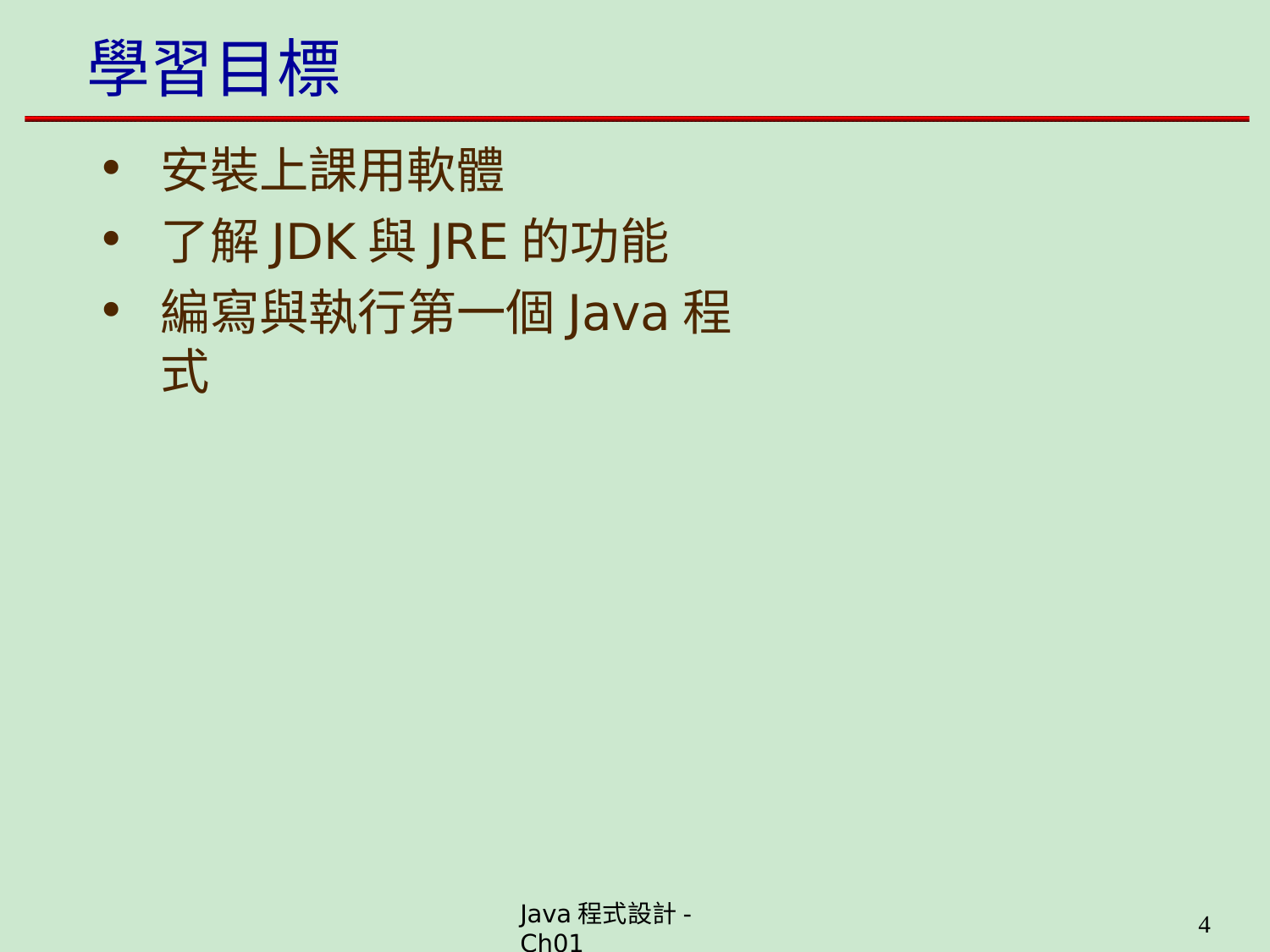

# 學習目標
安裝上課用軟體
了解JDK與JRE的功能
編寫與執行第一個Java程式
Java程式設計-Ch01
4